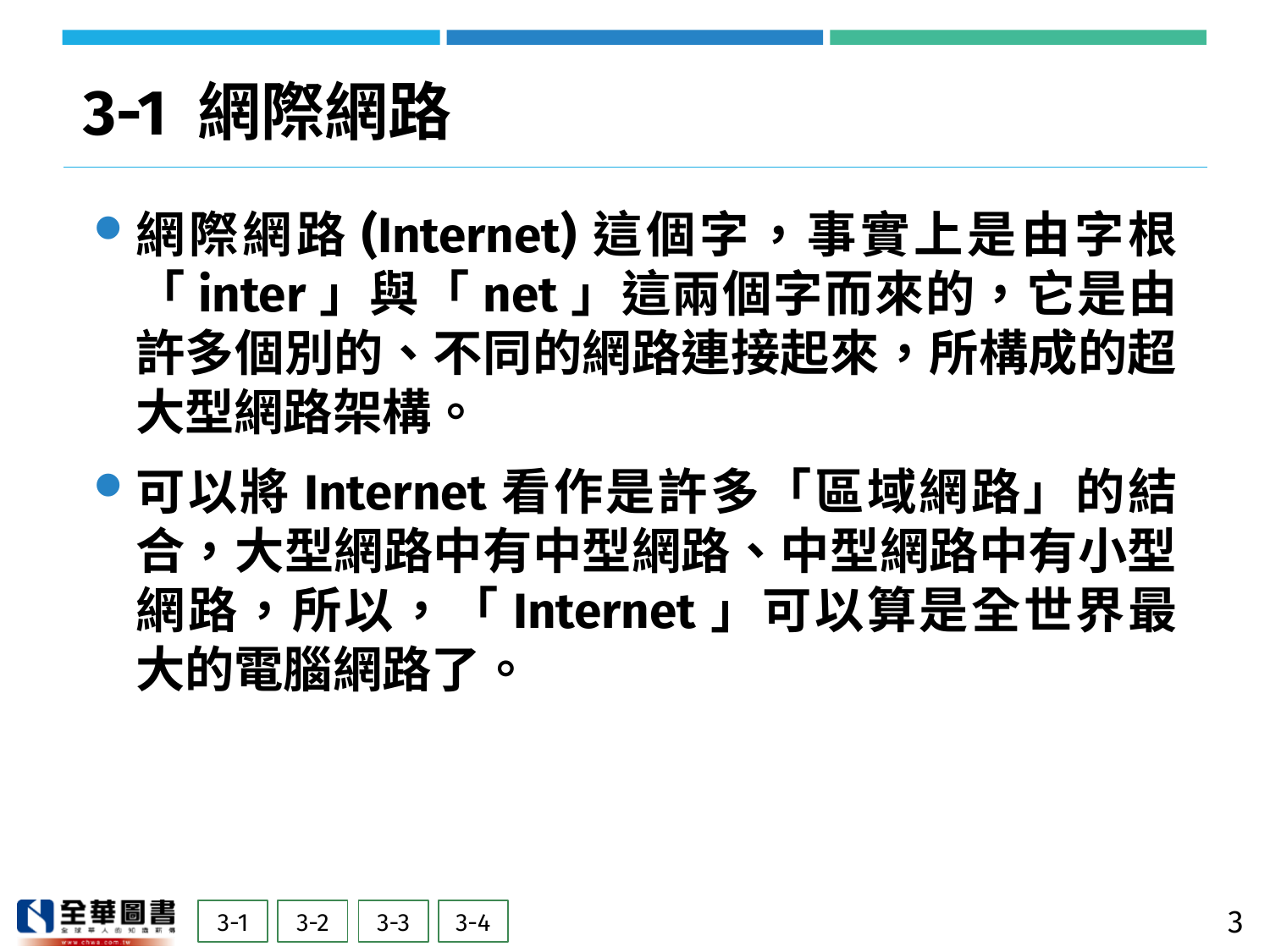

# 3-1 網際網路
網際網路(Internet)這個字，事實上是由字根「inter」與「net」這兩個字而來的，它是由許多個別的、不同的網路連接起來，所構成的超大型網路架構。
可以將Internet看作是許多「區域網路」的結合，大型網路中有中型網路、中型網路中有小型網路，所以，「Internet」可以算是全世界最大的電腦網路了。

3